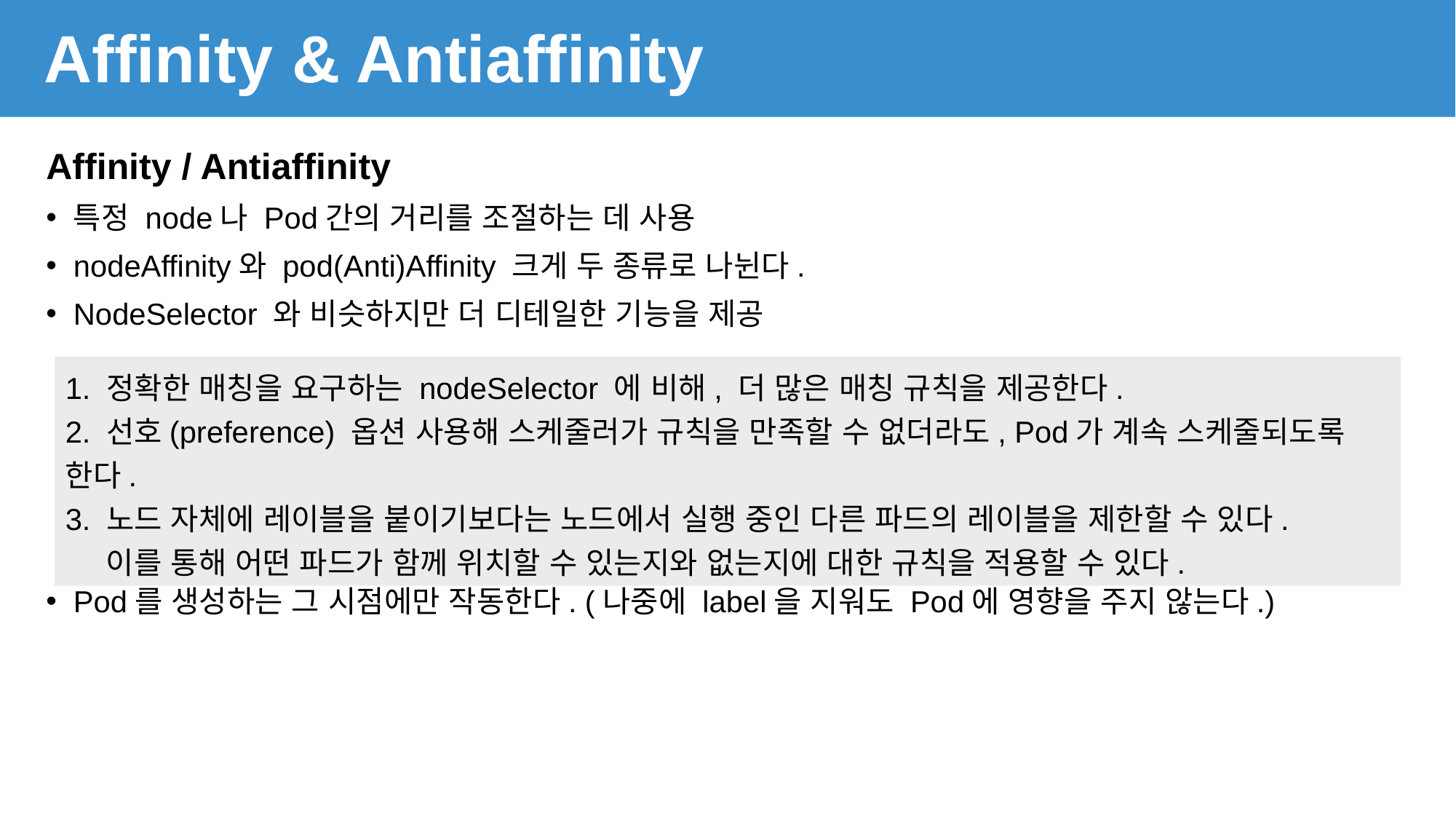

# Affinity & Antiaffinity
Affinity / Antiaffinity
특정 node나 Pod간의 거리를 조절하는 데 사용
nodeAffinity와 pod(Anti)Affinity 크게 두 종류로 나뉜다.
NodeSelector 와 비슷하지만 더 디테일한 기능을 제공

Pod를 생성하는 그 시점에만 작동한다. (나중에 label을 지워도 Pod에 영향을 주지 않는다.)
1. 정확한 매칭을 요구하는 nodeSelector 에 비해, 더 많은 매칭 규칙을 제공한다.
2. 선호(preference) 옵션 사용해 스케줄러가 규칙을 만족할 수 없더라도, Pod가 계속 스케줄되도록 한다.
3. 노드 자체에 레이블을 붙이기보다는 노드에서 실행 중인 다른 파드의 레이블을 제한할 수 있다.
    이를 통해 어떤 파드가 함께 위치할 수 있는지와 없는지에 대한 규칙을 적용할 수 있다.